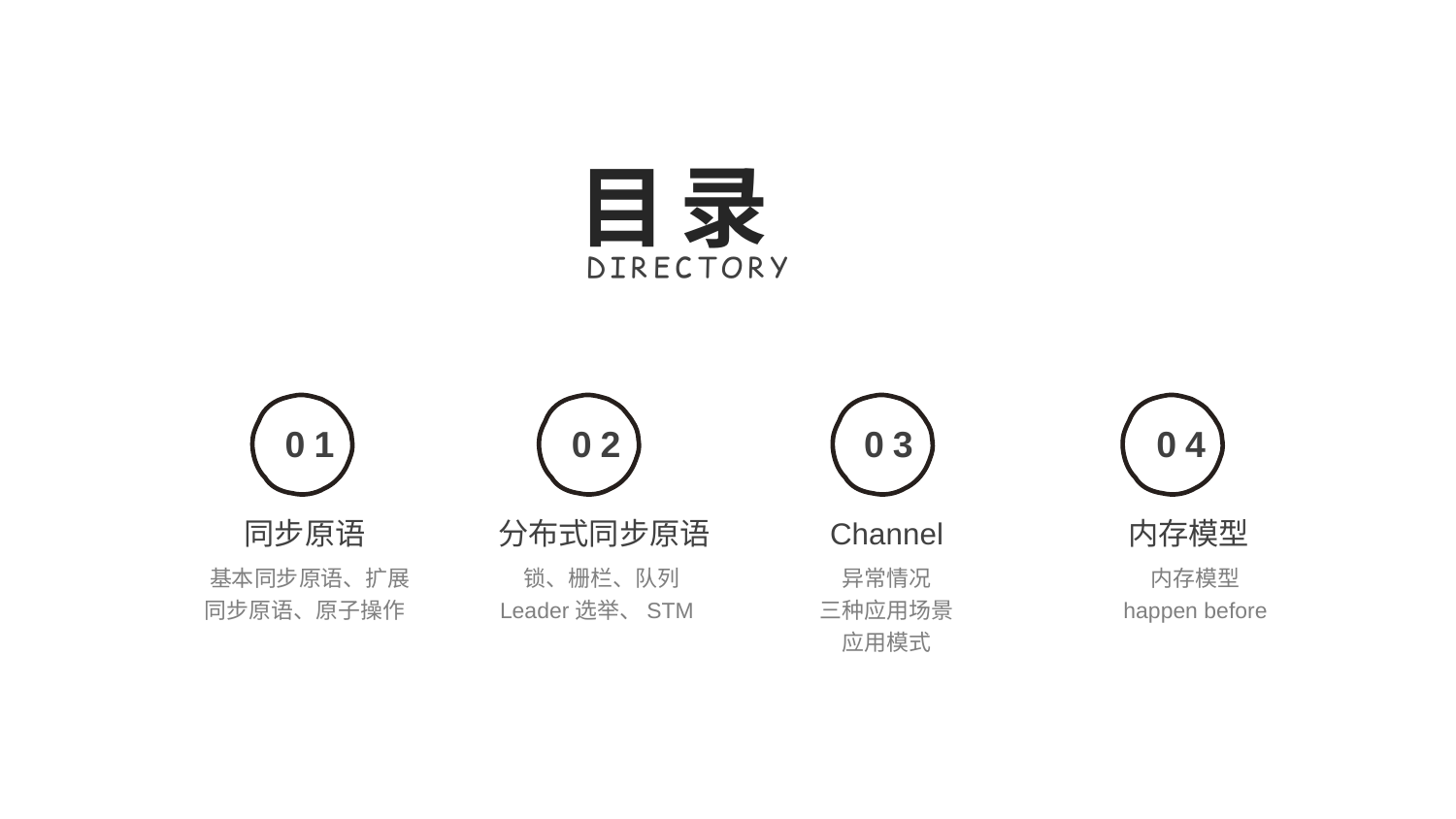

目录
DIRECTORY

01
02
03
04
同步原语
分布式同步原语

Channel
内存模型
 基本同步原语、扩展同步原语、原子操作
 锁、栅栏、队列
Leader选举、STM
异常情况
三种应用场景
应用模式
内存模型
happen before